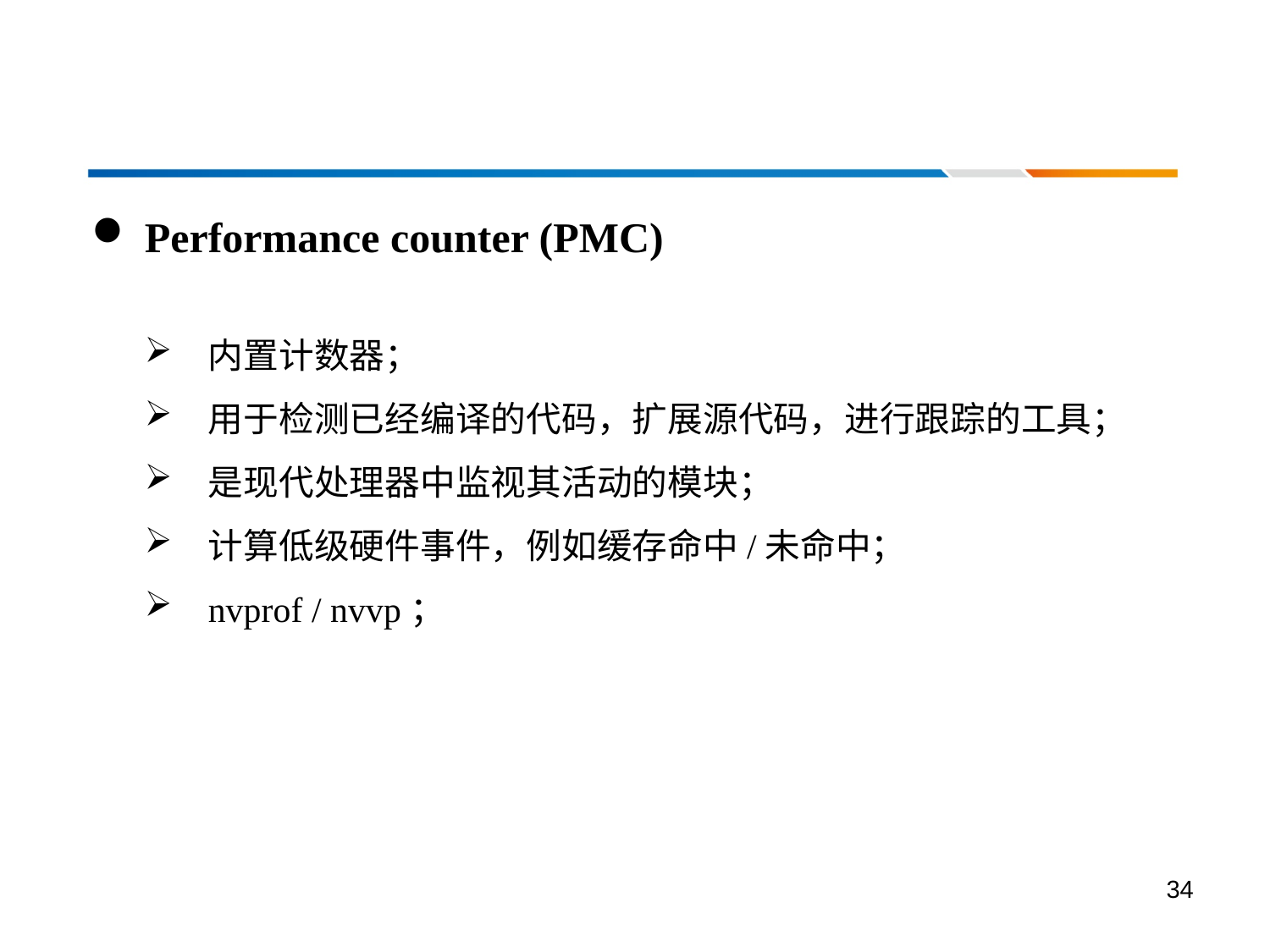

Performance counter (PMC)
内置计数器；
用于检测已经编译的代码，扩展源代码，进行跟踪的工具；
是现代处理器中监视其活动的模块；
计算低级硬件事件，例如缓存命中/未命中；
nvprof / nvvp；
34